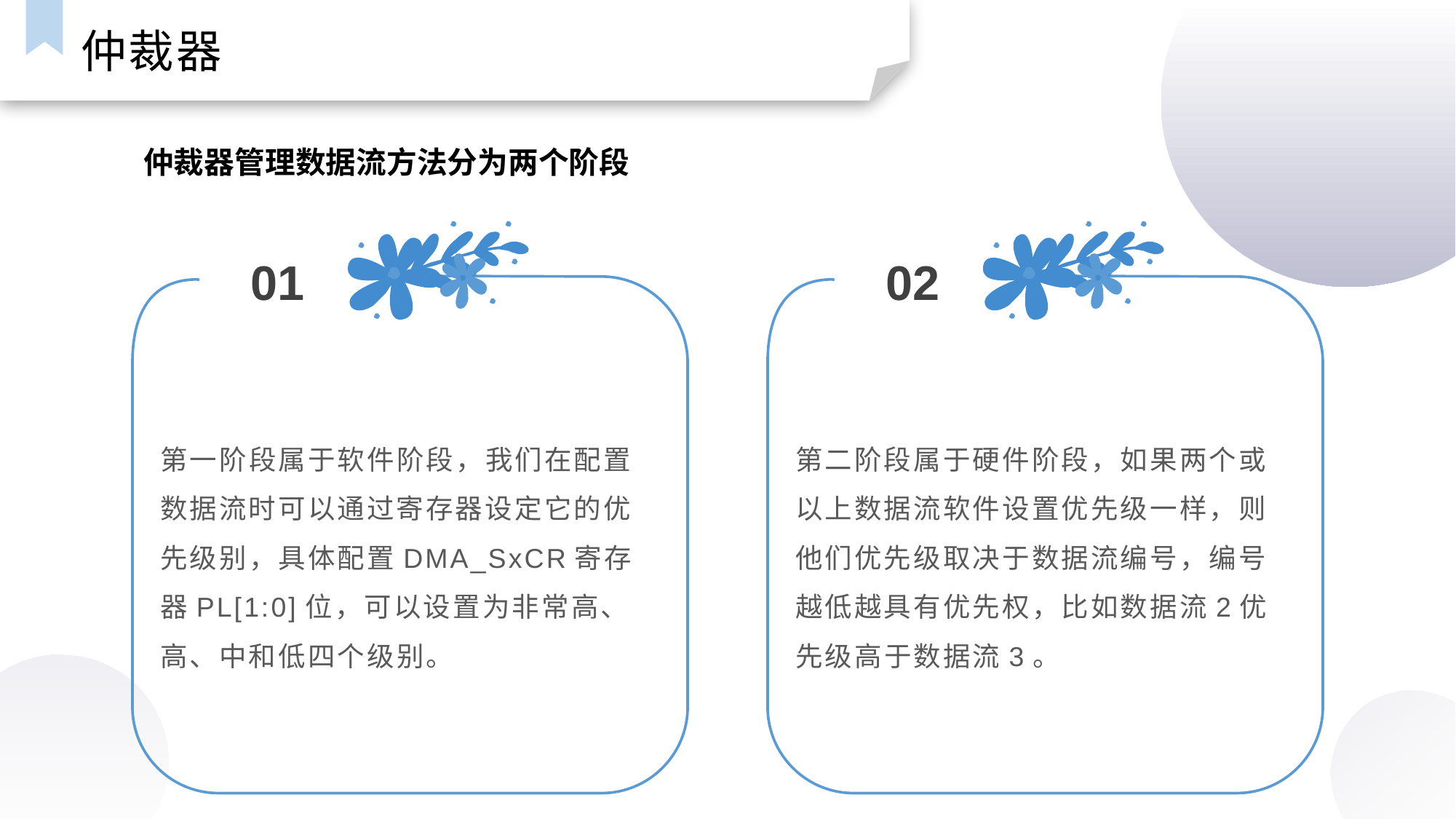

仲裁器
仲裁器管理数据流方法分为两个阶段
01
02

第一阶段属于软件阶段，我们在配置数据流时可以通过寄存器设定它的优先级别，具体配置DMA_SxCR寄存器PL[1:0]位，可以设置为非常高、高、中和低四个级别。
第二阶段属于硬件阶段，如果两个或以上数据流软件设置优先级一样，则他们优先级取决于数据流编号，编号越低越具有优先权，比如数据流2优先级高于数据流3。